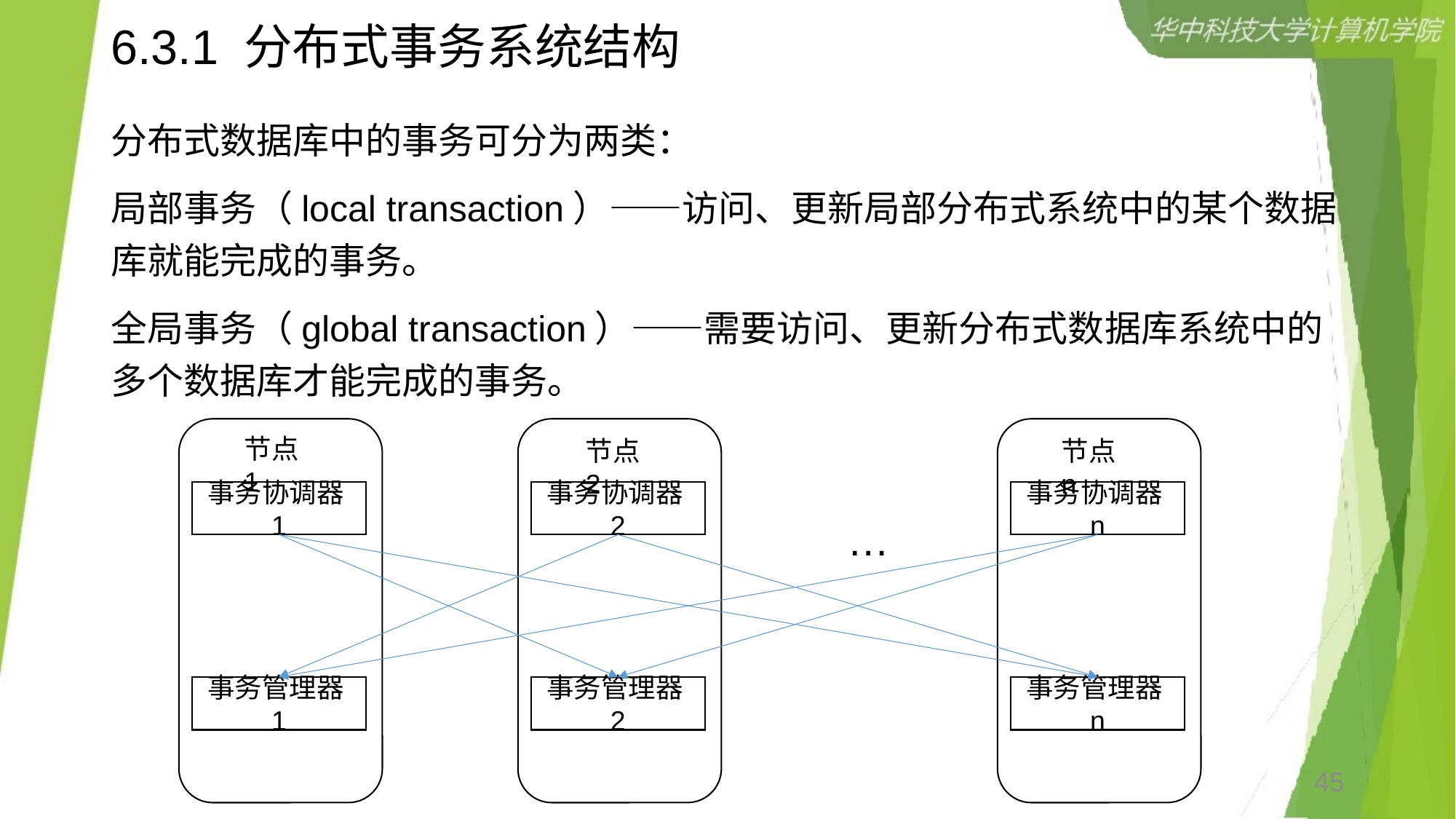

# 6.3.1 分布式事务系统结构
分布式数据库中的事务可分为两类：
局部事务（local transaction）——访问、更新局部分布式系统中的某个数据库就能完成的事务。
全局事务（global transaction）——需要访问、更新分布式数据库系统中的多个数据库才能完成的事务。

节点1
节点2
节点n
事务协调器1
事务协调器2
事务协调器n
…
事务管理器1
事务管理器2
事务管理器n
45